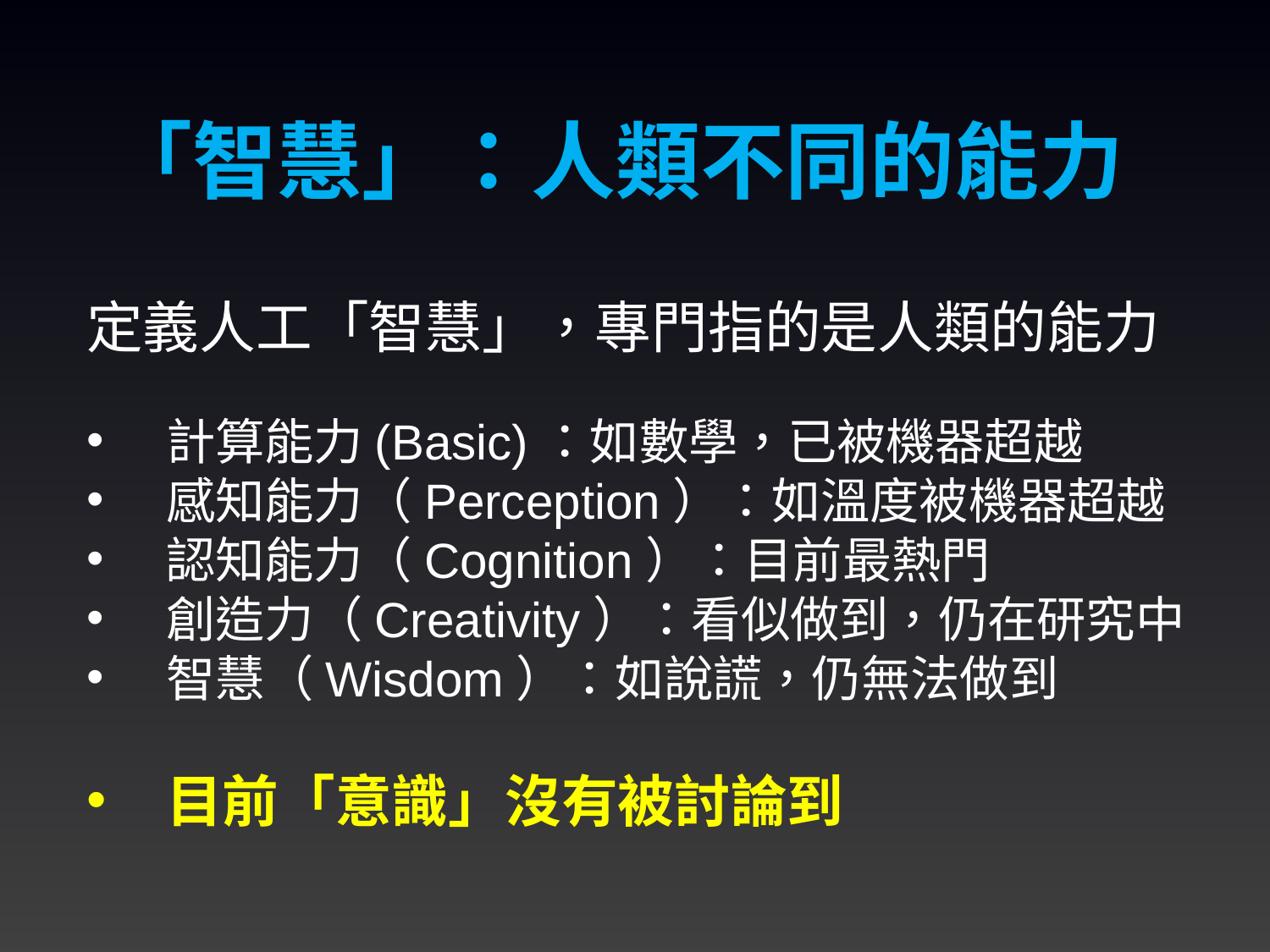

「智慧」：人類不同的能力
定義人工「智慧」，專門指的是人類的能力

計算能力(Basic)：如數學，已被機器超越
感知能力（Perception）：如溫度被機器超越
認知能力（Cognition）：目前最熱門
創造力（Creativity）：看似做到，仍在研究中
智慧（Wisdom）：如說謊，仍無法做到

目前「意識」沒有被討論到